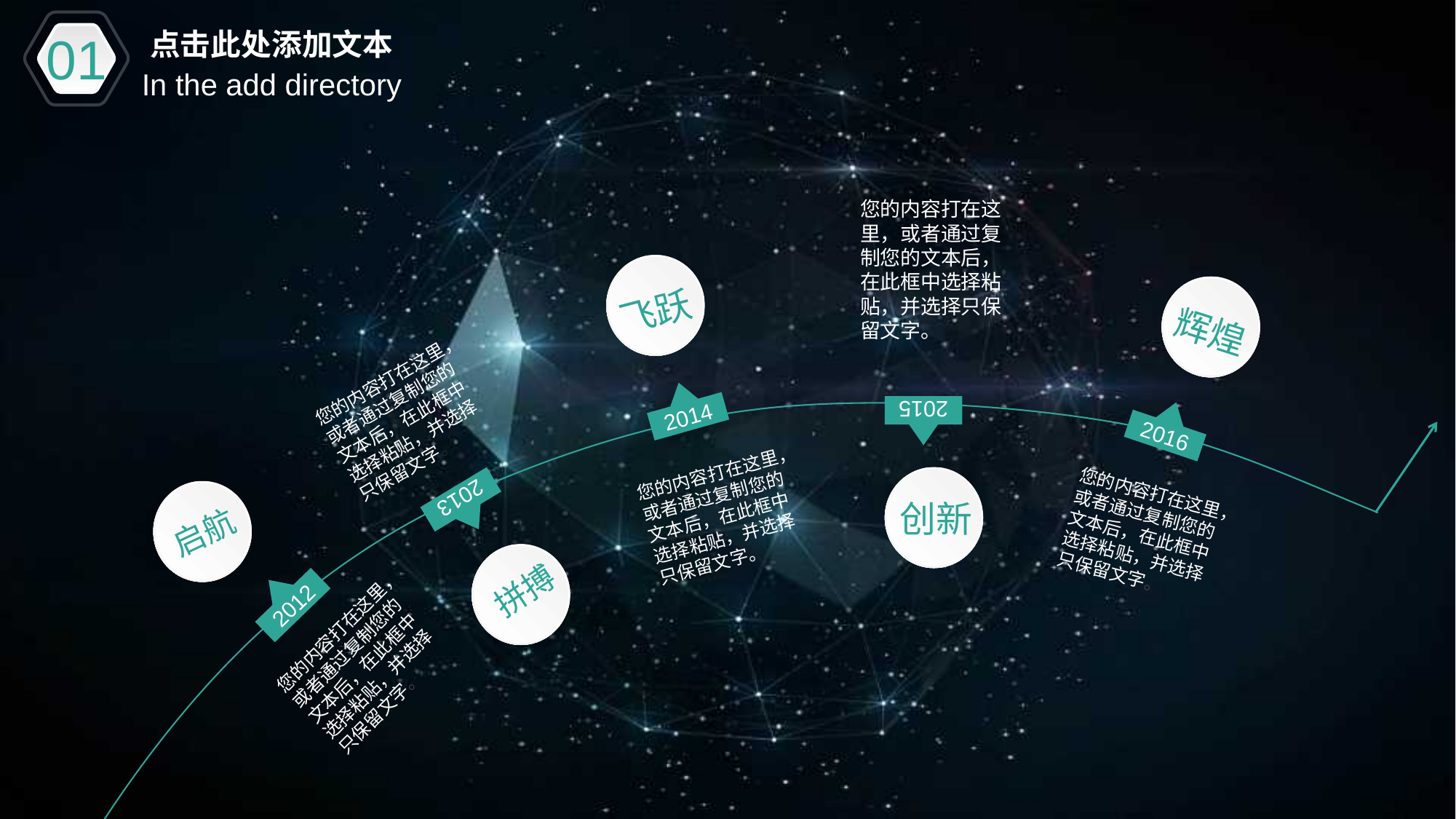

01
点击此处添加文本
In the add directory
您的内容打在这里，或者通过复制您的文本后，在此框中选择粘贴，并选择只保留文字。

飞跃

辉煌
您的内容打在这里，或者通过复制您的文本后，在此框中选择粘贴，并选择只保留文字。

2014

2015

2016

您的内容打在这里，或者通过复制您的文本后，在此框中选择粘贴，并选择只保留文字。

创新
您的内容打在这里，或者通过复制您的文本后，在此框中选择粘贴，并选择只保留文字。

启航

2013

拼搏

2012
您的内容打在这里，或者通过复制您的文本后，在此框中选择粘贴，并选择只保留文字。
延迟符